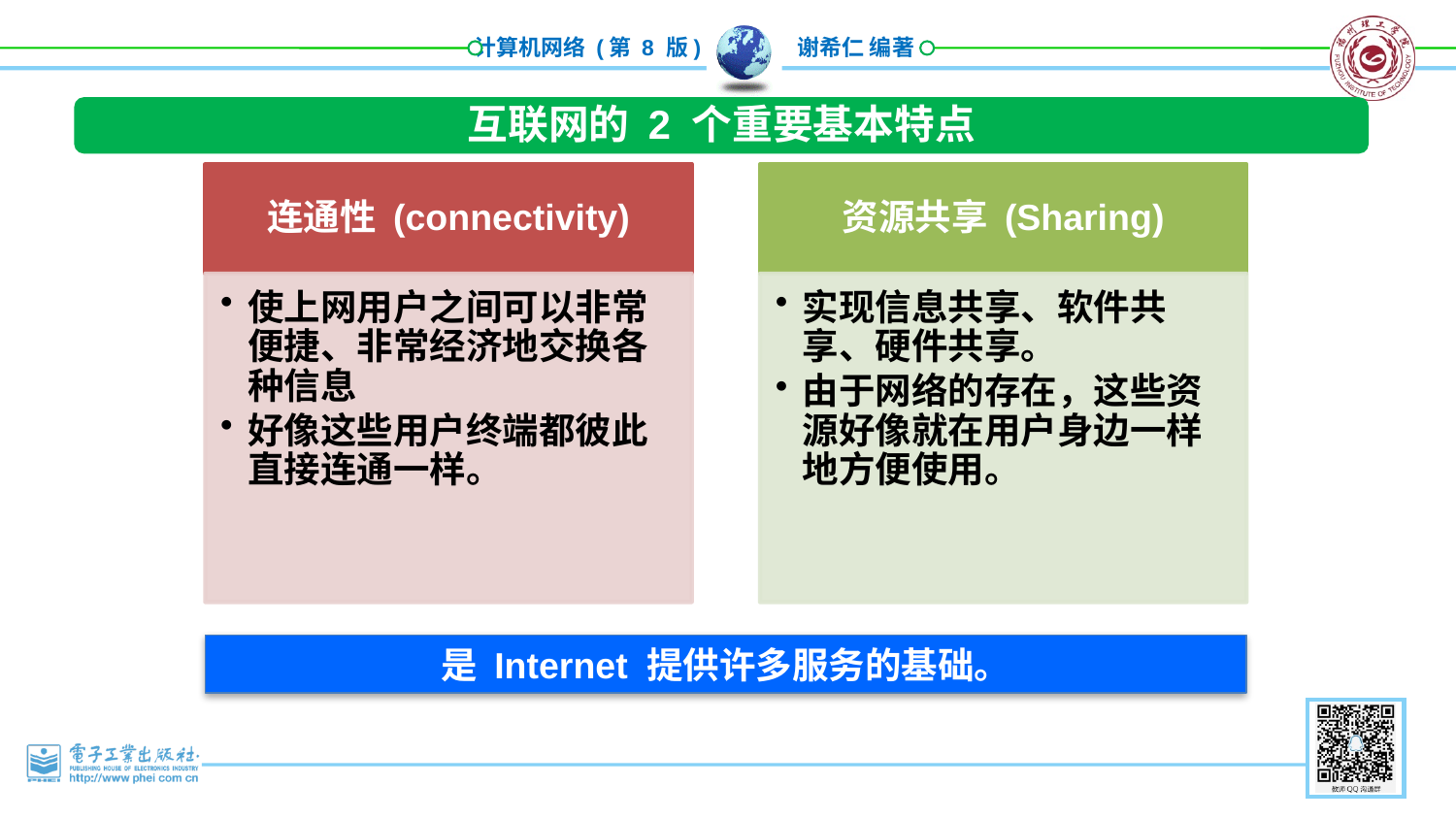

互联网的 2 个重要基本特点

万物联网
人人用网
连通性 (connectivity)
使上网用户之间可以非常便捷、非常经济地交换各种信息
好像这些用户终端都彼此直接连通一样。
资源共享 (Sharing)
实现信息共享、软件共享、硬件共享。
由于网络的存在，这些资源好像就在用户身边一样地方便使用。
是 Internet 提供许多服务的基础。